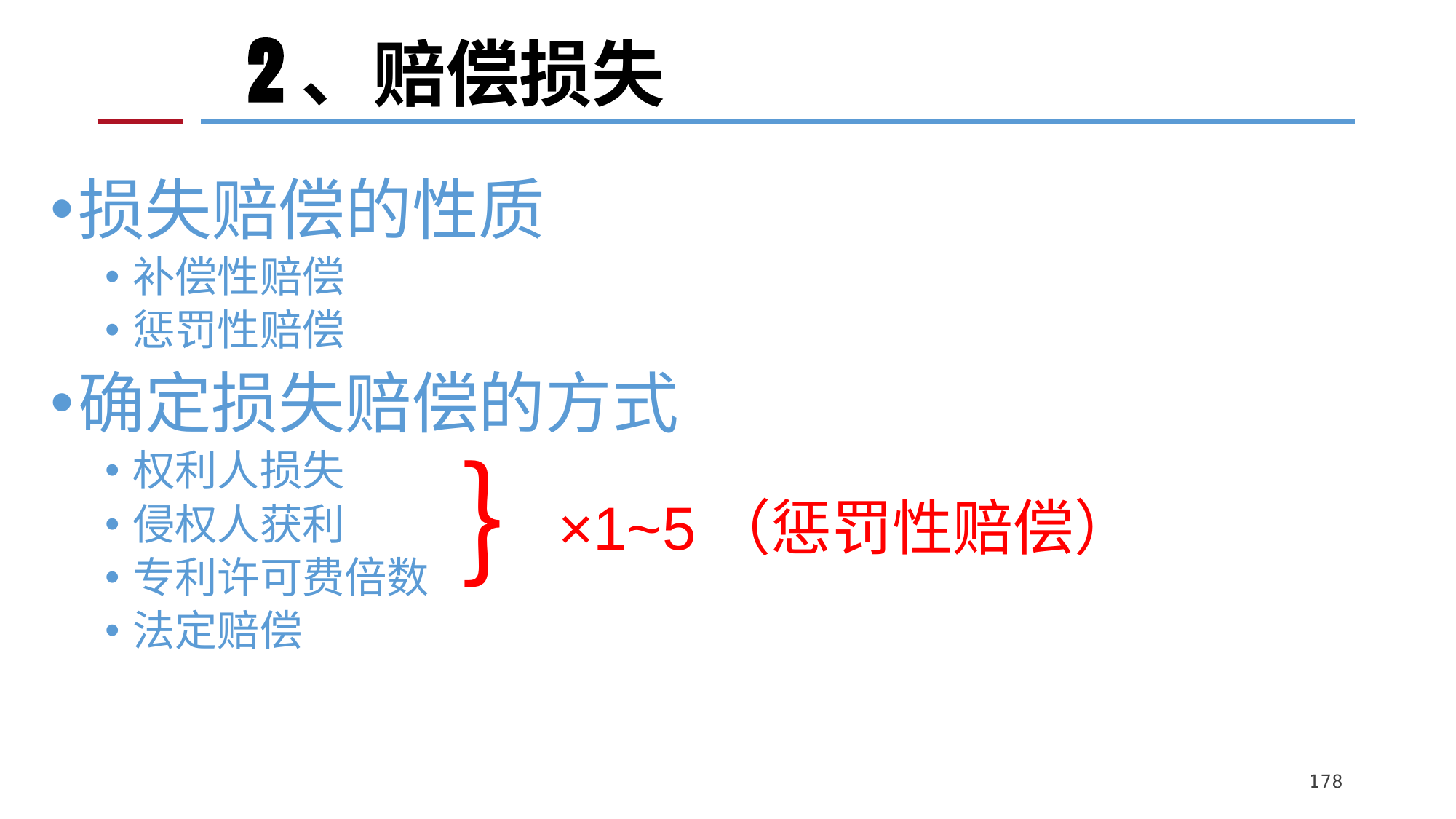

# 2、赔偿损失
损失赔偿的性质
补偿性赔偿
惩罚性赔偿
确定损失赔偿的方式
权利人损失
侵权人获利
专利许可费倍数
法定赔偿

｝
×1~5（惩罚性赔偿）
178